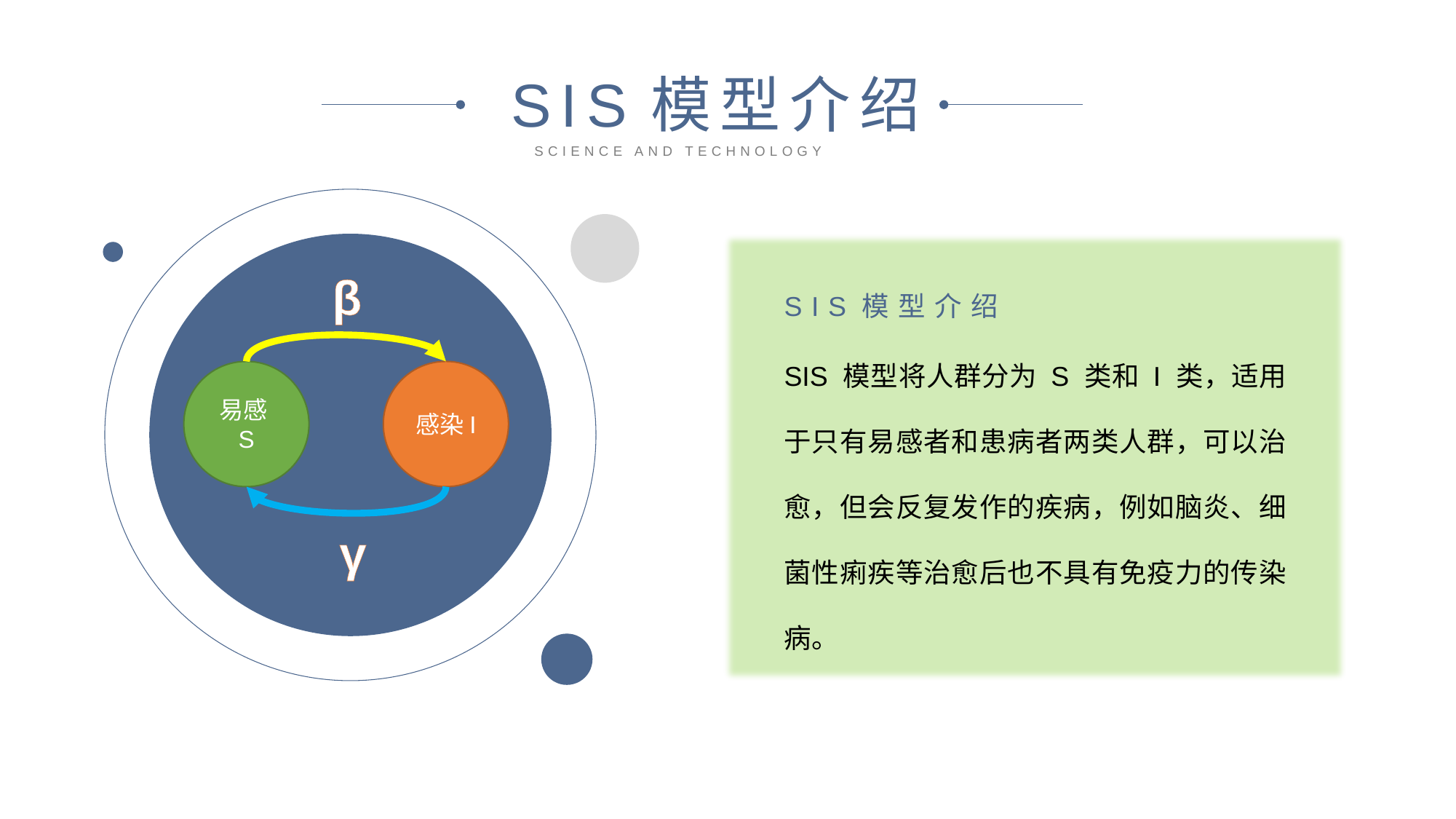

SIS模型介绍
SCIENCE AND TECHNOLOGY

β
易感S
感染I
γ
SIS模型介绍
SIS 模型将人群分为 S 类和 I 类，适用于只有易感者和患病者两类人群，可以治愈，但会反复发作的疾病，例如脑炎、细菌性痢疾等治愈后也不具有免疫力的传染病。